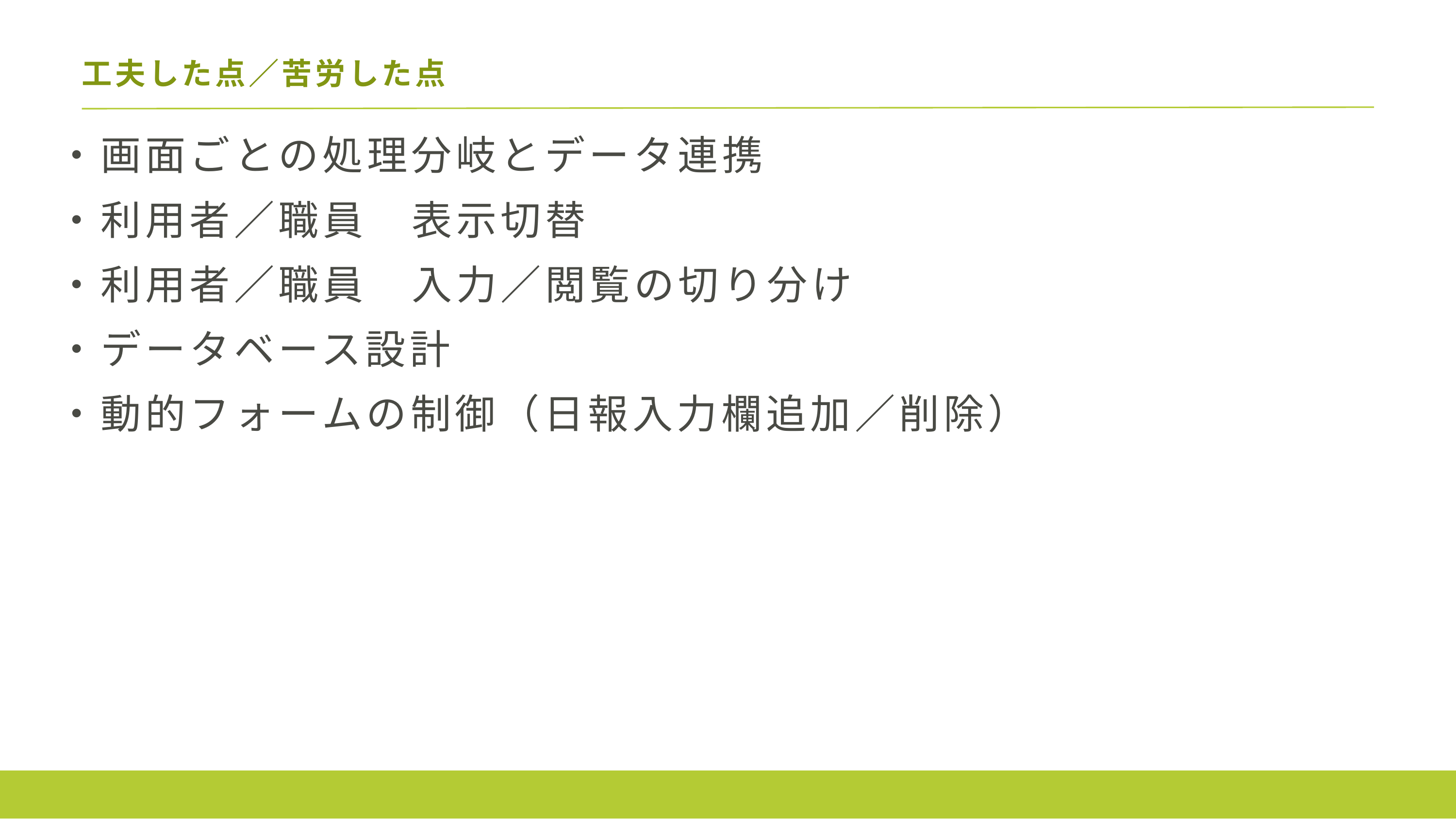

工夫した点／苦労した点

　・画面ごとの処理分岐とデータ連携
　・利用者／職員　表示切替
　・利用者／職員　入力／閲覧の切り分け
　・データベース設計
　・動的フォームの制御（日報入力欄追加／削除）